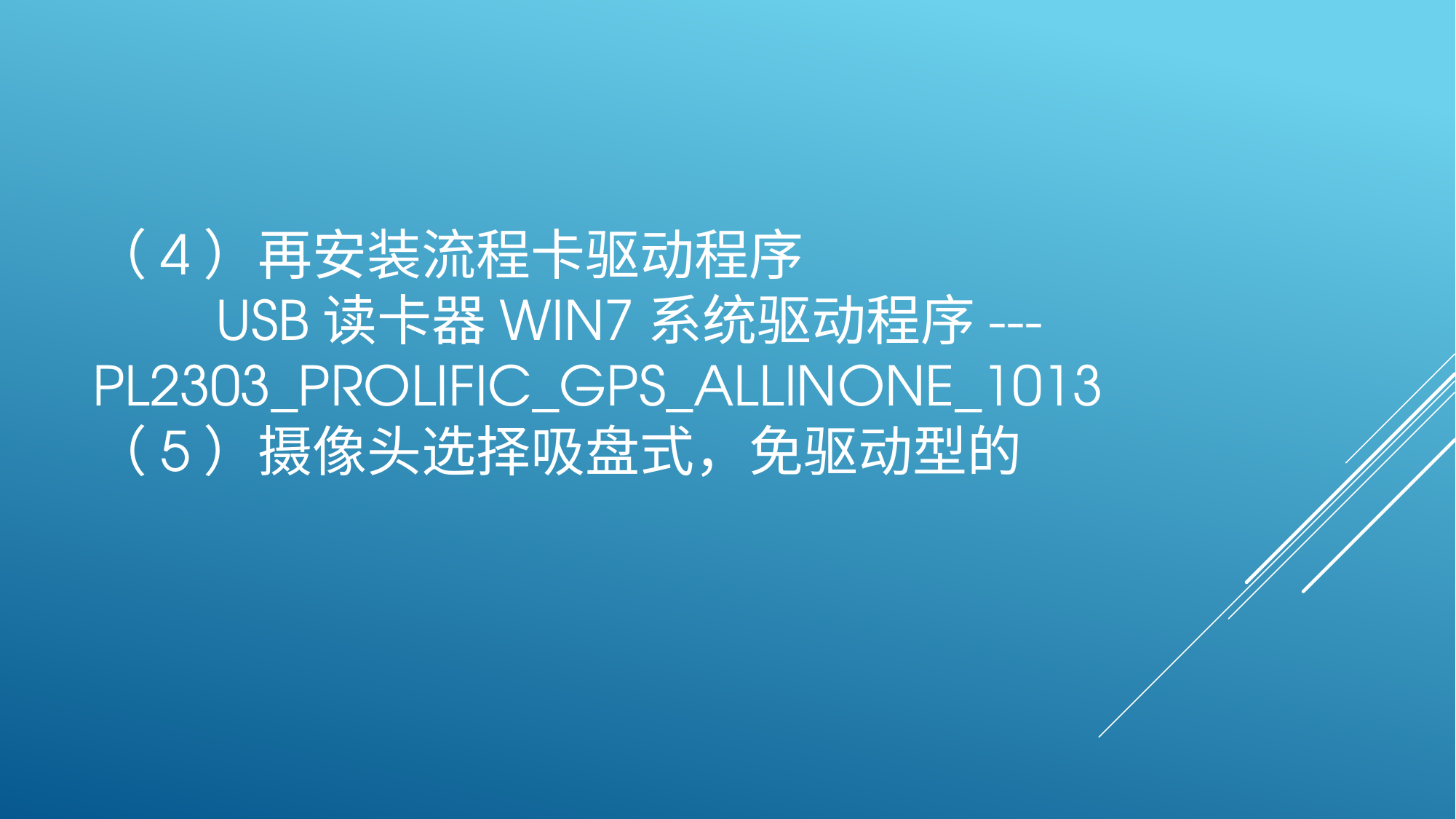

# （4）再安装流程卡驱动程序 USB读卡器win7系统驱动程序---PL2303_Prolific_GPS_AllInOne_1013 （5）摄像头选择吸盘式，免驱动型的